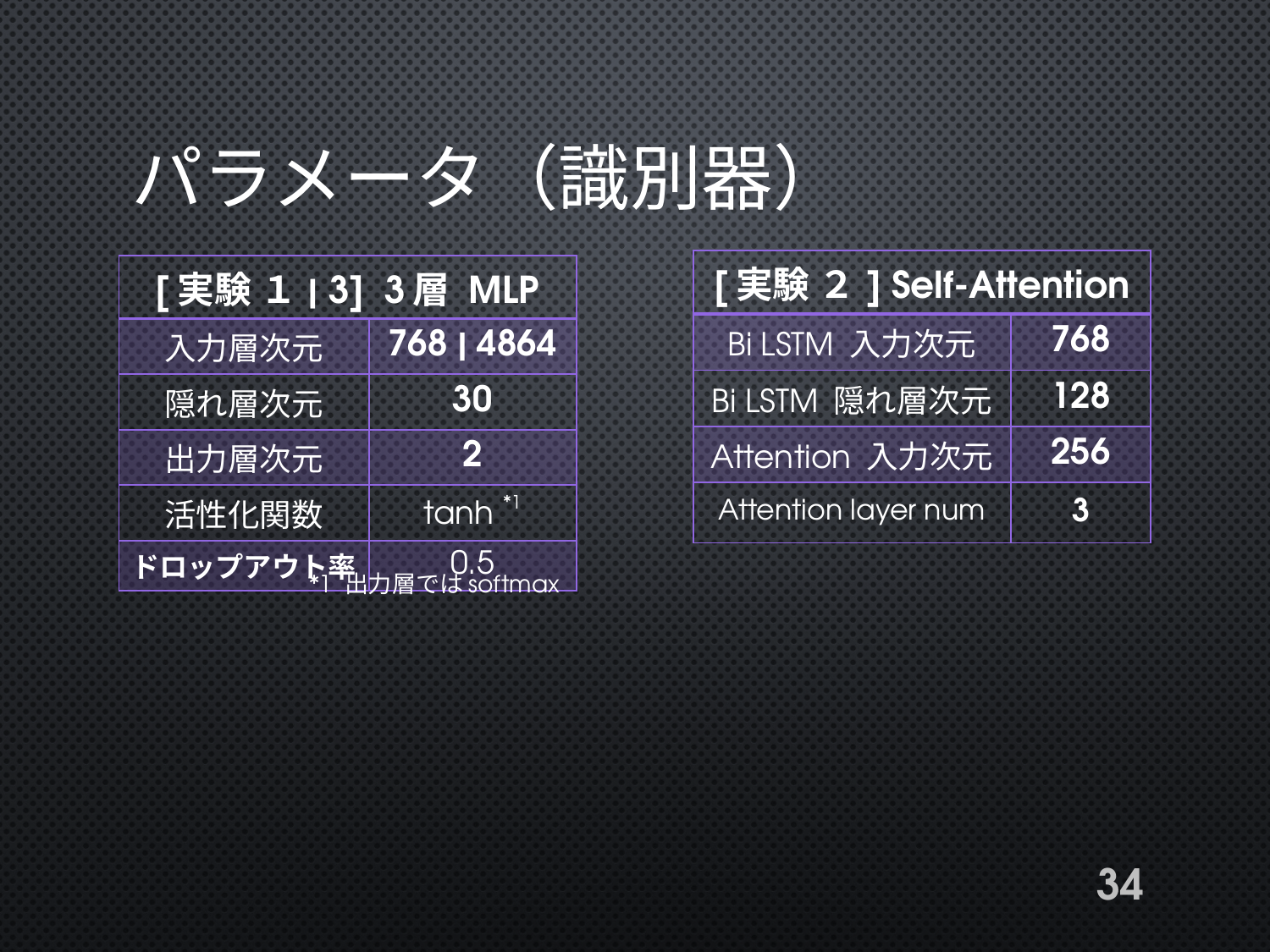

# パラメータ（識別器）
| [実験 ２] Self-Attention |  |
| --- | --- |
| Bi LSTM 入力次元 | 768 |
| Bi LSTM 隠れ層次元 | 128 |
| Attention 入力次元 | 256 |
| Attention layer num | 3 |
| [実験 １| 3] 3層 MLP |  |
| --- | --- |
| 入力層次元 | 768 | 4864 |
| 隠れ層次元 | 30 |
| 出力層次元 | 2 |
| 活性化関数 | tanh \*1 |
| ドロップアウト率 | 0.5 |
*1 出力層ではsoftmax
34